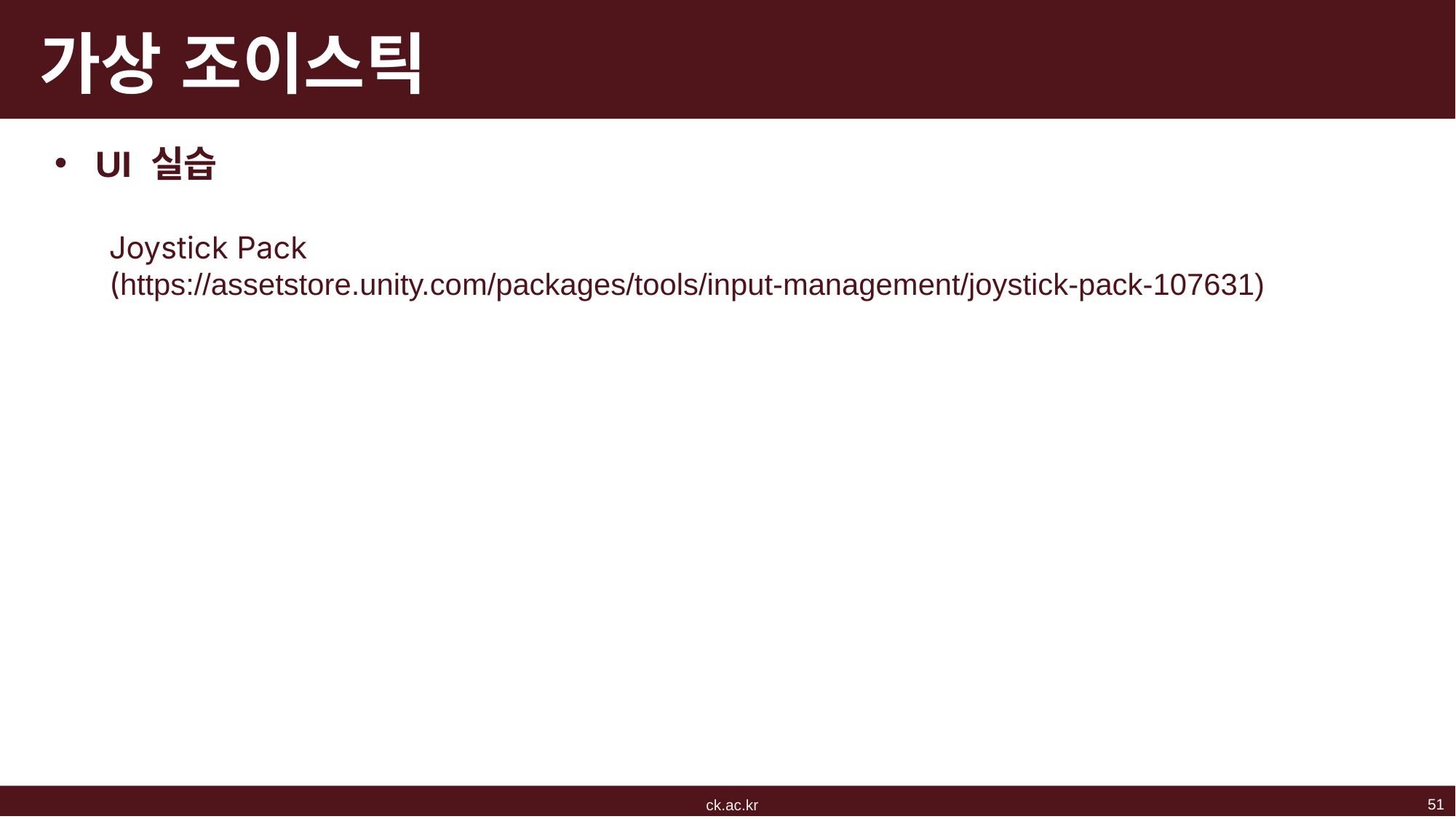

# 가상 조이스틱
UI 실습

Joystick Pack
(https://assetstore.unity.com/packages/tools/input-management/joystick-pack-107631)

51
ck.ac.kr